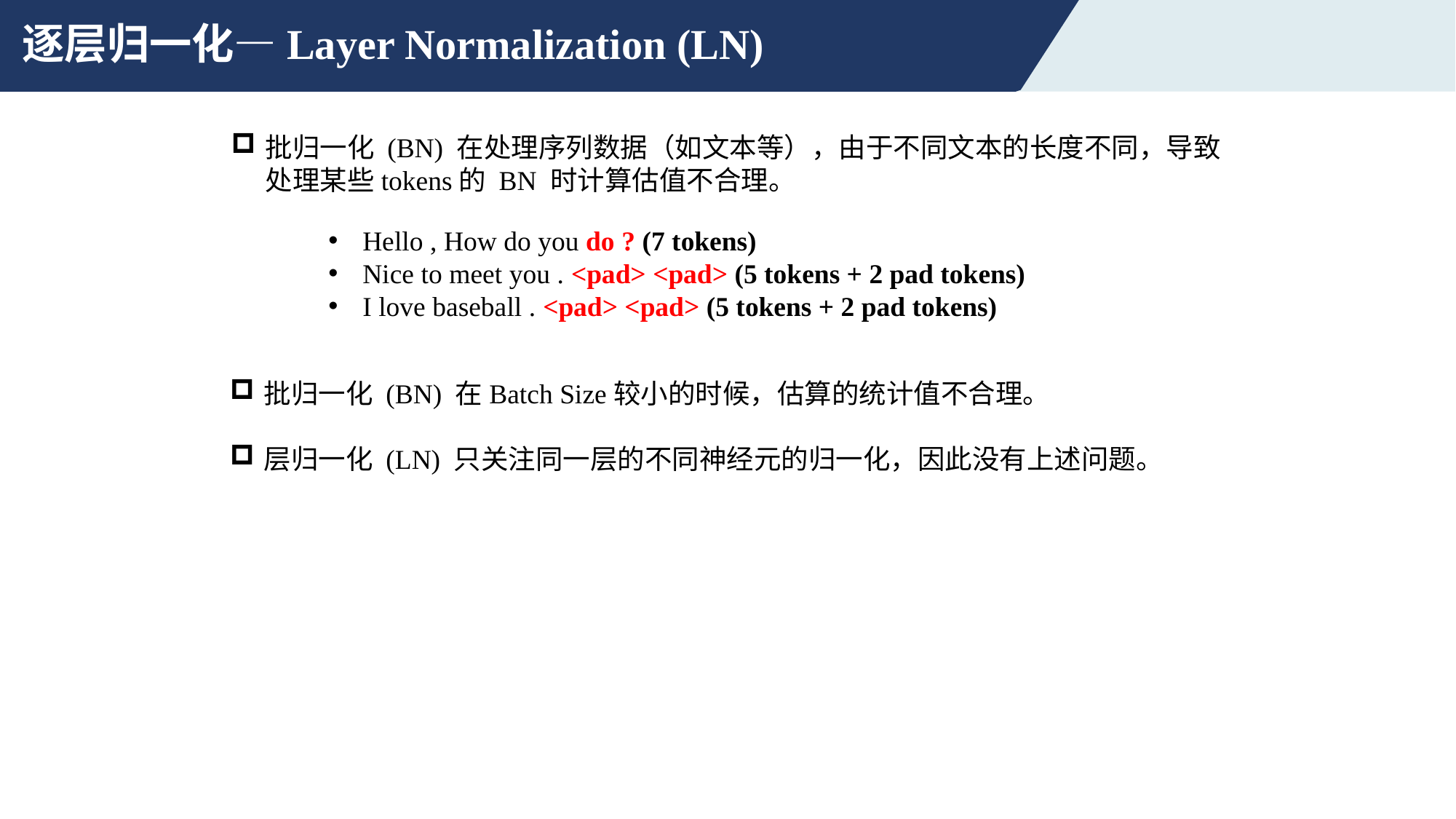

# 逐层归一化—Layer Normalization (LN)
批归一化 (BN) 在处理序列数据（如文本等），由于不同文本的长度不同，导致处理某些tokens的 BN 时计算估值不合理。
Hello , How do you do ? (7 tokens)
Nice to meet you . <pad> <pad> (5 tokens + 2 pad tokens)
I love baseball . <pad> <pad> (5 tokens + 2 pad tokens)
批归一化 (BN) 在Batch Size较小的时候，估算的统计值不合理。

层归一化 (LN) 只关注同一层的不同神经元的归一化，因此没有上述问题。